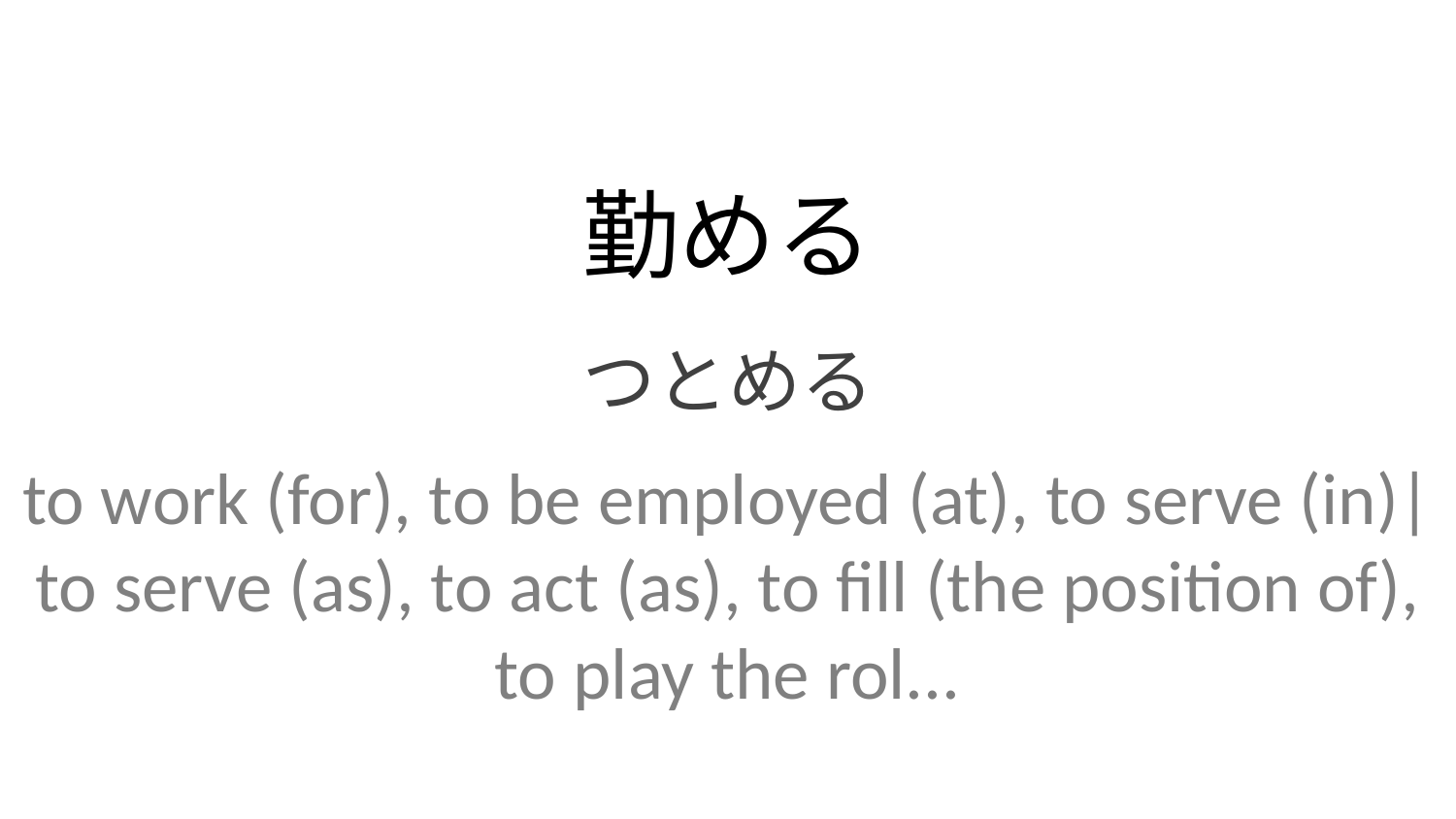

勤める

つとめる
to work (for), to be employed (at), to serve (in)| to serve (as), to act (as), to fill (the position of), to play the rol...